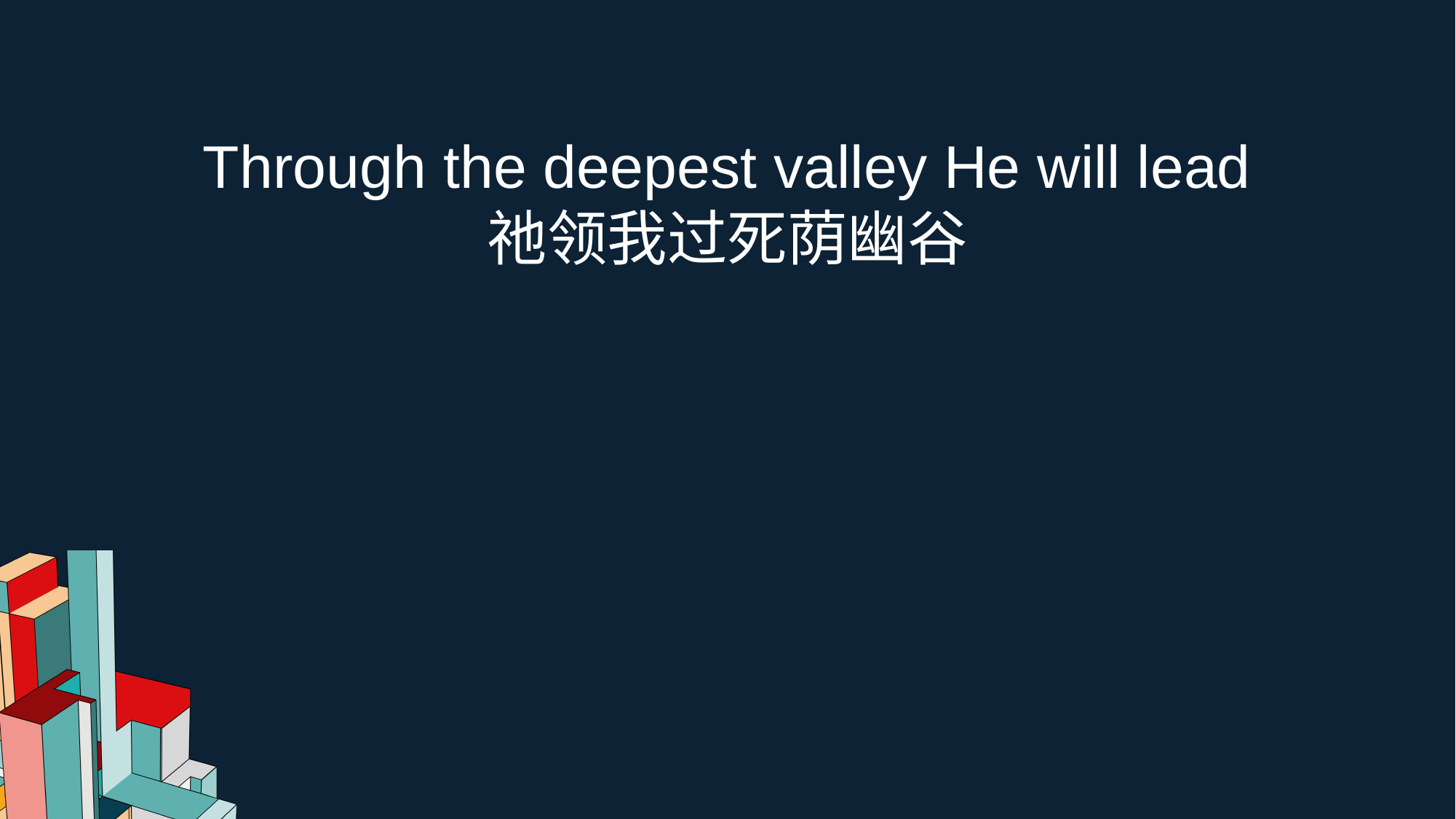

Through the deepest valley He will lead
祂领我过死荫幽谷